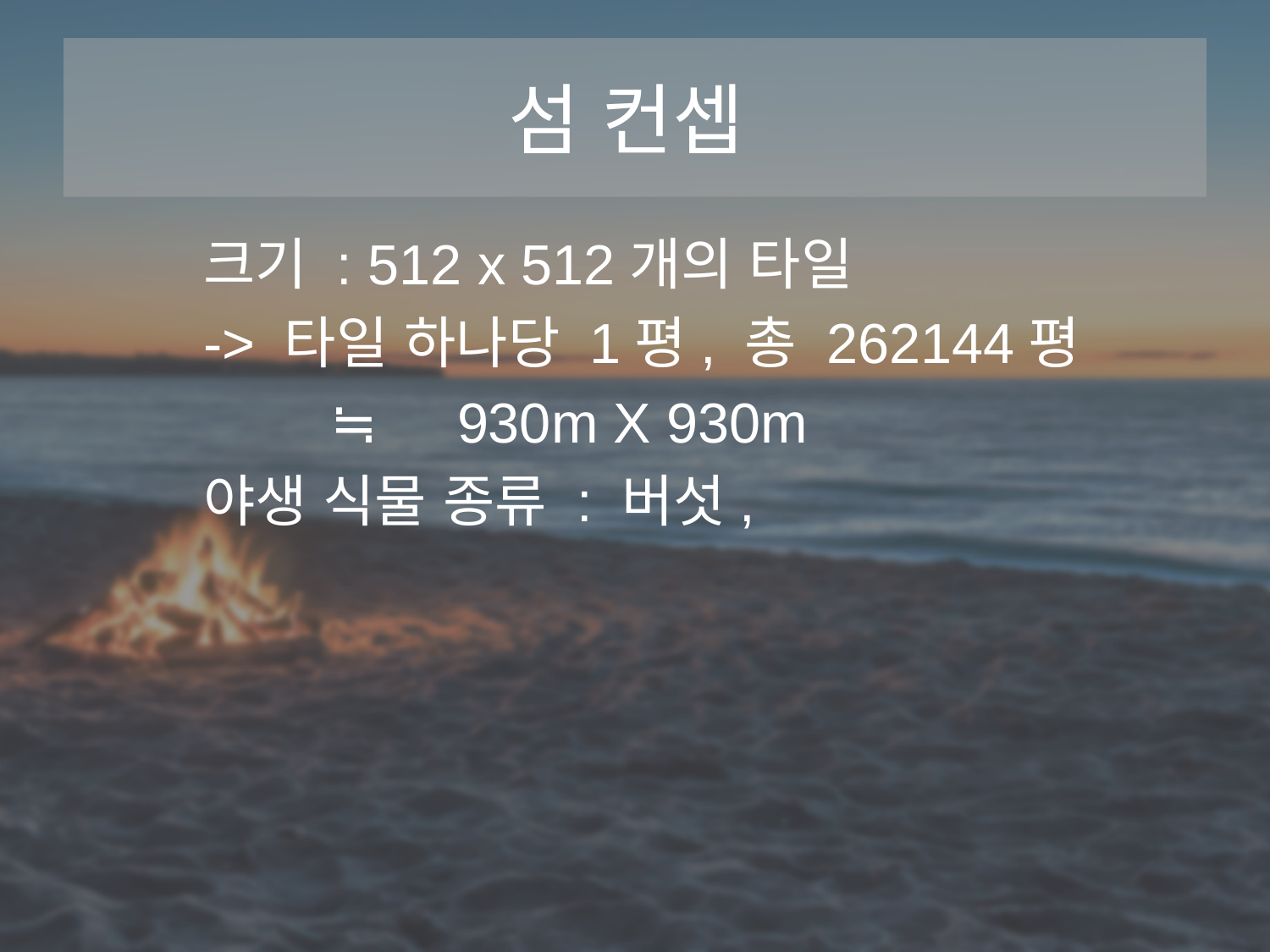

# 섬 컨셉
	크기 : 512 x 512개의 타일
	-> 타일 하나당 1평, 총 262144평
		≒	930m X 930m
	야생 식물 종류 : 버섯,